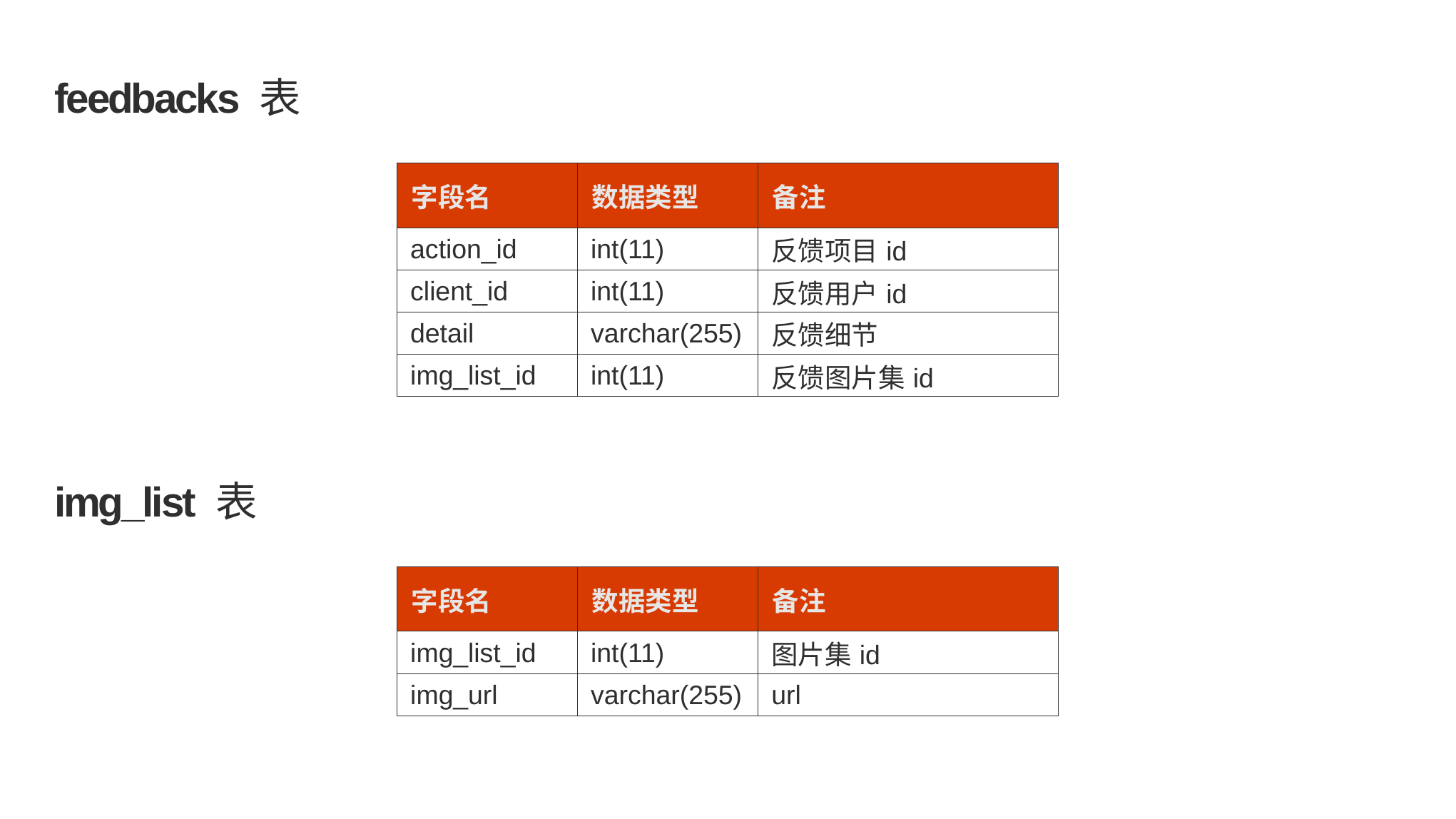

# feedbacks 表
| 字段名 | 数据类型 | 备注 |
| --- | --- | --- |
| action\_id | int(11) | 反馈项目id |
| client\_id | int(11) | 反馈用户id |
| detail | varchar(255) | 反馈细节 |
| img\_list\_id | int(11) | 反馈图片集id |
img_list 表
| 字段名 | 数据类型 | 备注 |
| --- | --- | --- |
| img\_list\_id | int(11) | 图片集id |
| img\_url | varchar(255) | url |